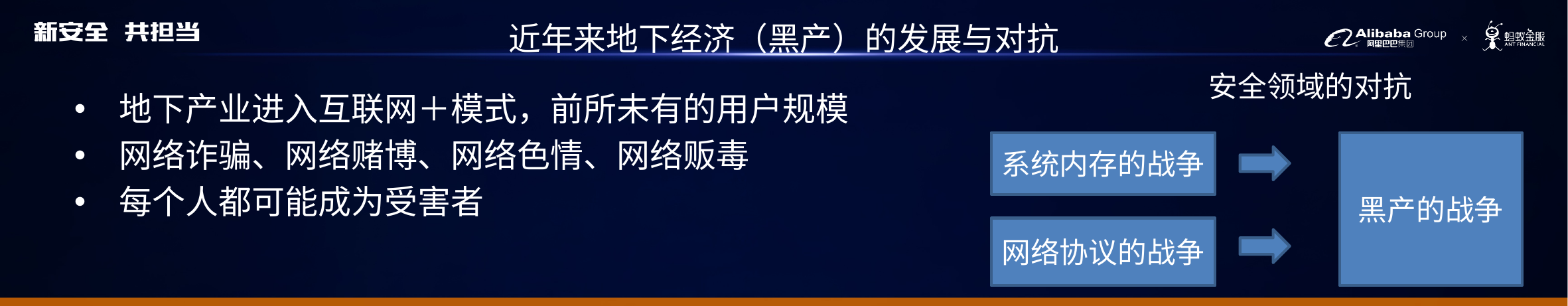

# 近年来地下经济（黑产）的发展与对抗
安全领域的对抗
地下产业进入互联网＋模式，前所未有的用户规模
网络诈骗、网络赌博、网络色情、网络贩毒
每个人都可能成为受害者

系统内存的战争
黑产的战争

网络协议的战争